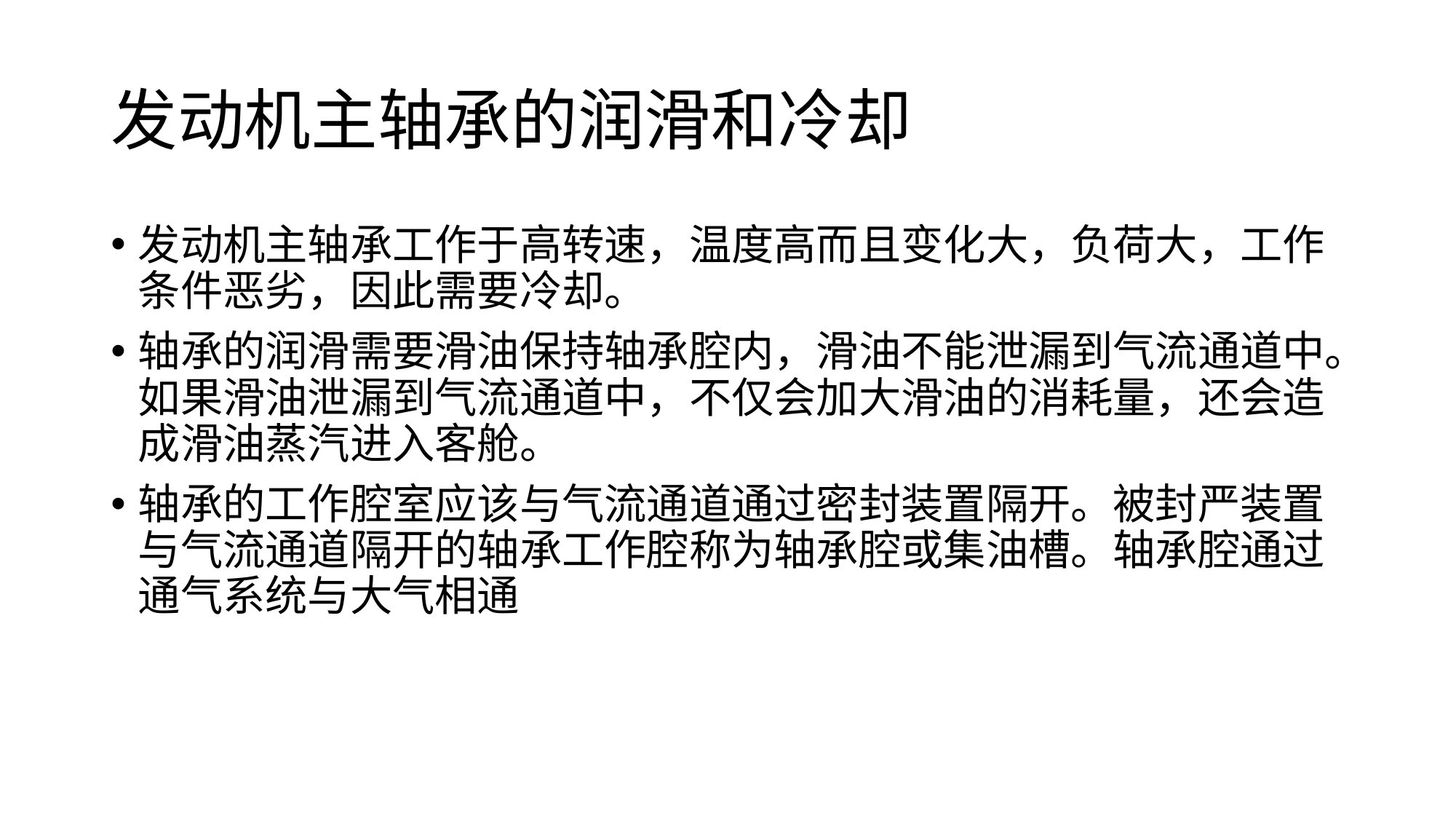

# 发动机主轴承的润滑和冷却
发动机主轴承工作于高转速，温度高而且变化大，负荷大，工作条件恶劣，因此需要冷却。
轴承的润滑需要滑油保持轴承腔内，滑油不能泄漏到气流通道中。如果滑油泄漏到气流通道中，不仅会加大滑油的消耗量，还会造成滑油蒸汽进入客舱。
轴承的工作腔室应该与气流通道通过密封装置隔开。被封严装置与气流通道隔开的轴承工作腔称为轴承腔或集油槽。轴承腔通过通气系统与大气相通